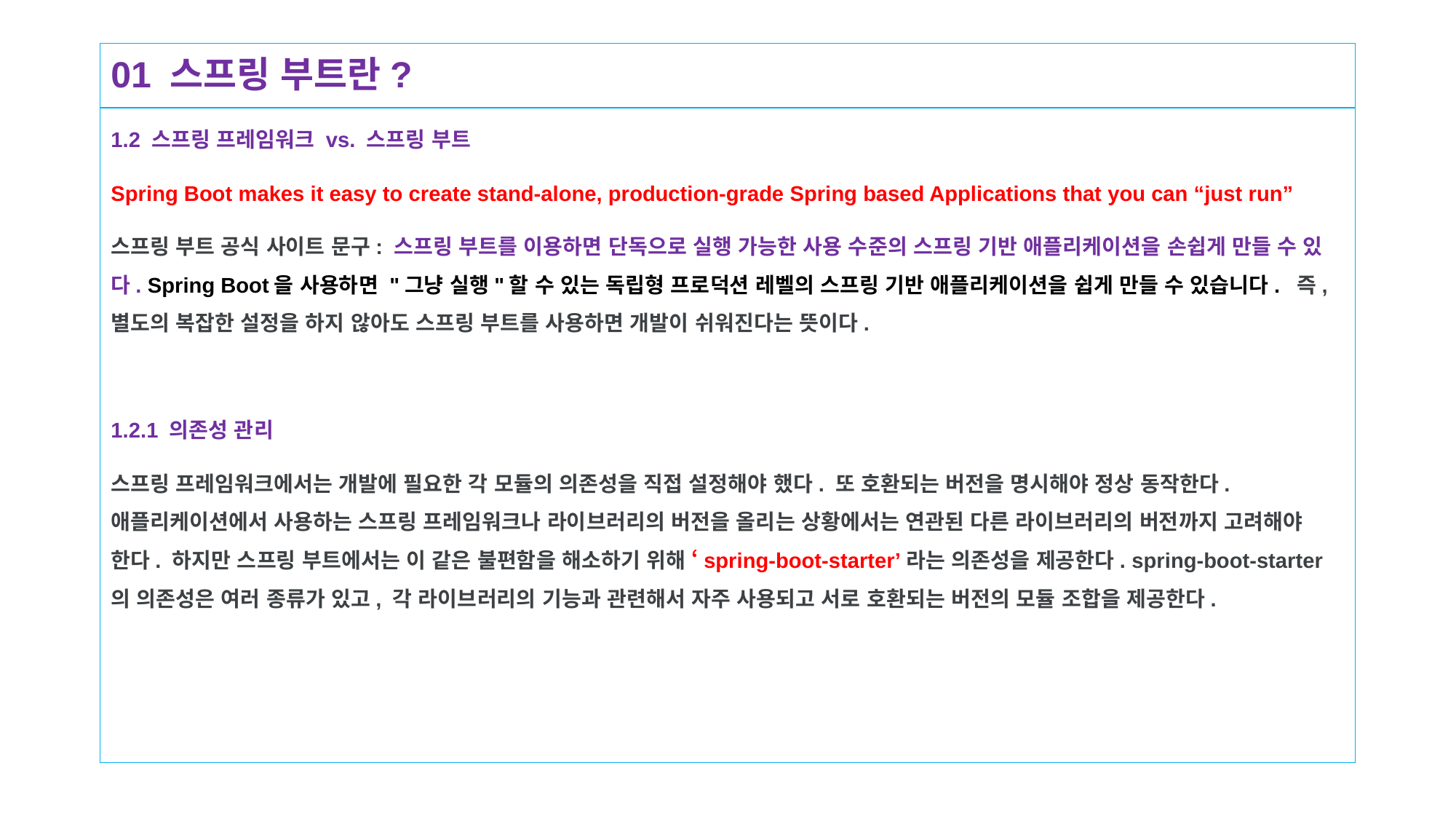

# 01 스프링 부트란?
1.2 스프링 프레임워크 vs. 스프링 부트
Spring Boot makes it easy to create stand-alone, production-grade Spring based Applications that you can “just run”
스프링 부트 공식 사이트 문구: 스프링 부트를 이용하면 단독으로 실행 가능한 사용 수준의 스프링 기반 애플리케이션을 손쉽게 만들 수 있다. Spring Boot을 사용하면 "그냥 실행"할 수 있는 독립형 프로덕션 레벨의 스프링 기반 애플리케이션을 쉽게 만들 수 있습니다.  즉, 별도의 복잡한 설정을 하지 않아도 스프링 부트를 사용하면 개발이 쉬워진다는 뜻이다.

1.2.1 의존성 관리
스프링 프레임워크에서는 개발에 필요한 각 모듈의 의존성을 직접 설정해야 했다. 또 호환되는 버전을 명시해야 정상 동작한다.  애플리케이션에서 사용하는 스프링 프레임워크나 라이브러리의 버전을 올리는 상황에서는 연관된 다른 라이브러리의 버전까지 고려해야 한다. 하지만 스프링 부트에서는 이 같은 불편함을 해소하기 위해 ‘spring-boot-starter’라는 의존성을 제공한다. spring-boot-starter의 의존성은 여러 종류가 있고, 각 라이브러리의 기능과 관련해서 자주 사용되고 서로 호환되는 버전의 모듈 조합을 제공한다.